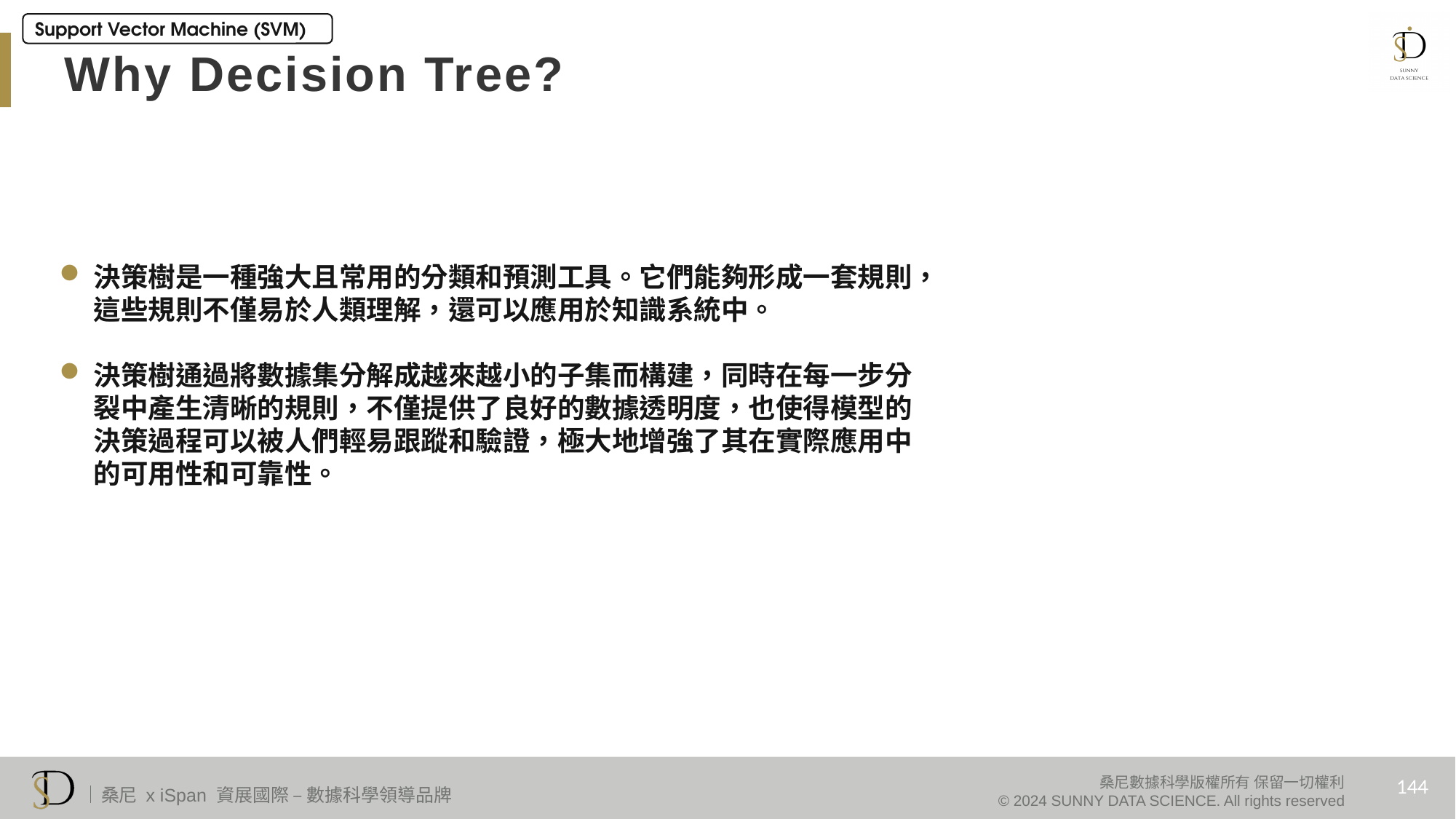

Support Vector Machine (SVM)
Why Decision Tree?
決策樹是一種強大且常用的分類和預測工具。它們能夠形成一套規則，這些規則不僅易於人類理解，還可以應用於知識系統中。

決策樹通過將數據集分解成越來越小的子集而構建，同時在每一步分裂中產生清晰的規則，不僅提供了良好的數據透明度，也使得模型的決策過程可以被人們輕易跟蹤和驗證，極大地增強了其在實際應用中的可用性和可靠性。